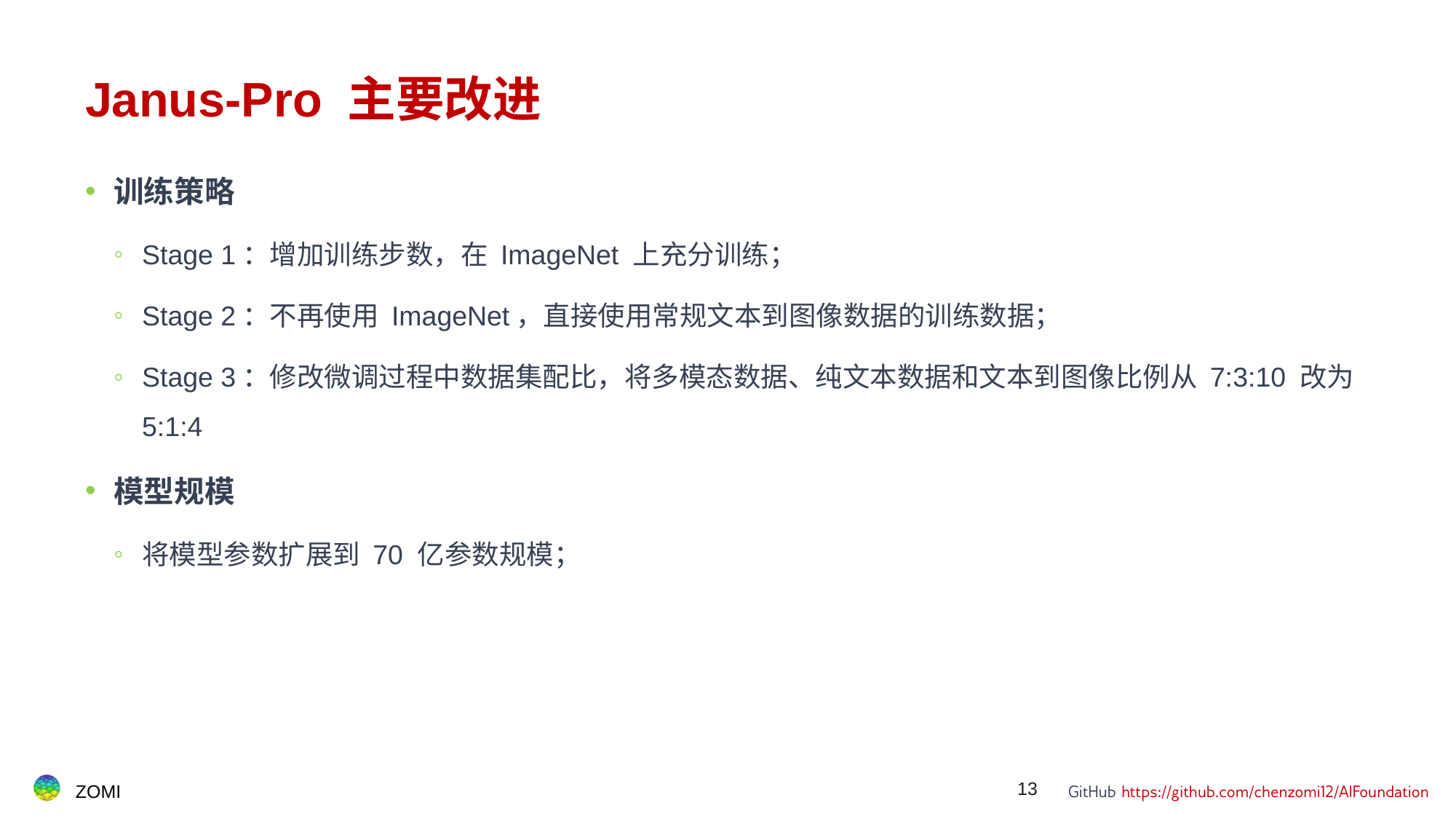

# Janus-Pro 主要改进
训练策略
Stage 1：增加训练步数，在 ImageNet 上充分训练；
Stage 2：不再使用 ImageNet，直接使用常规文本到图像数据的训练数据；
Stage 3：修改微调过程中数据集配比，将多模态数据、纯文本数据和文本到图像比例从 7:3:10 改为 5:1:4
模型规模
将模型参数扩展到 70 亿参数规模；